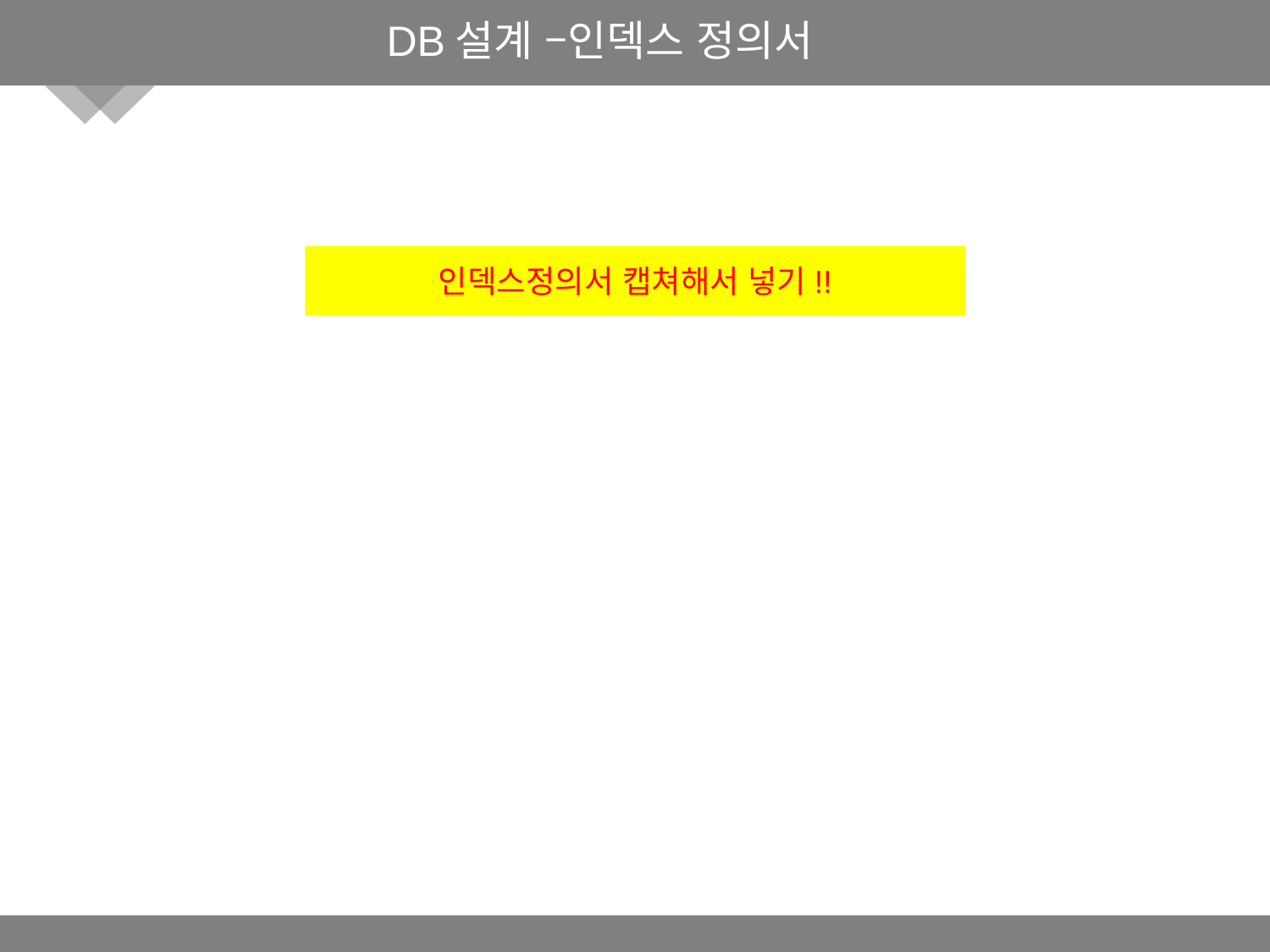

DB설계 –인덱스 정의서

인덱스정의서 캡쳐해서 넣기!!
클릭